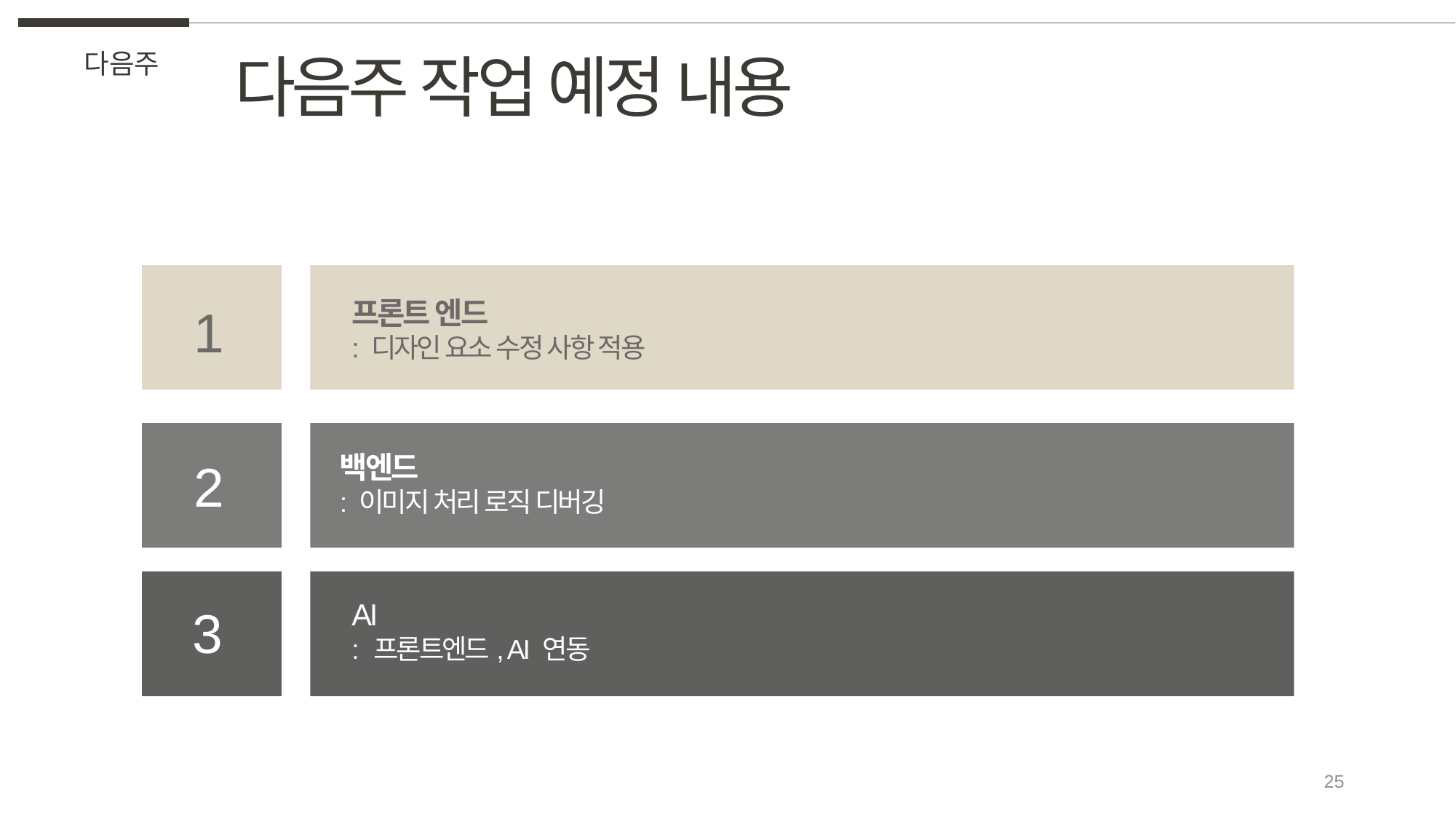

다음주 작업 예정 내용
다음주

프론트 엔드
: 디자인 요소 수정 사항 적용
1

백엔드
: 이미지 처리 로직 디버깅
2

AI
: 프론트엔드, AI 연동
3
25